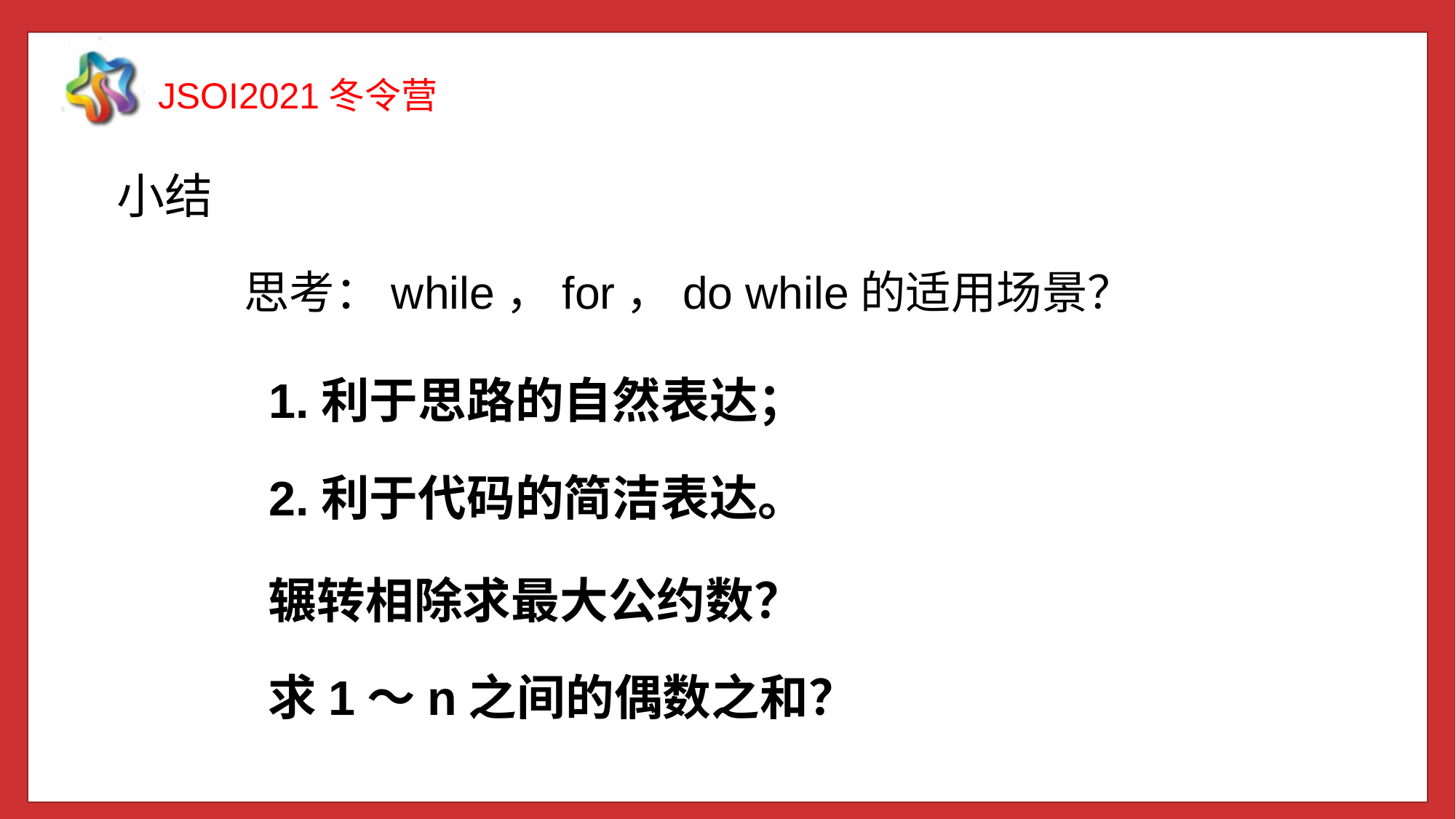

小结
思考：while，for，do while的适用场景？
 1.利于思路的自然表达；
 2.利于代码的简洁表达。
 辗转相除求最大公约数？
 求1～n之间的偶数之和？